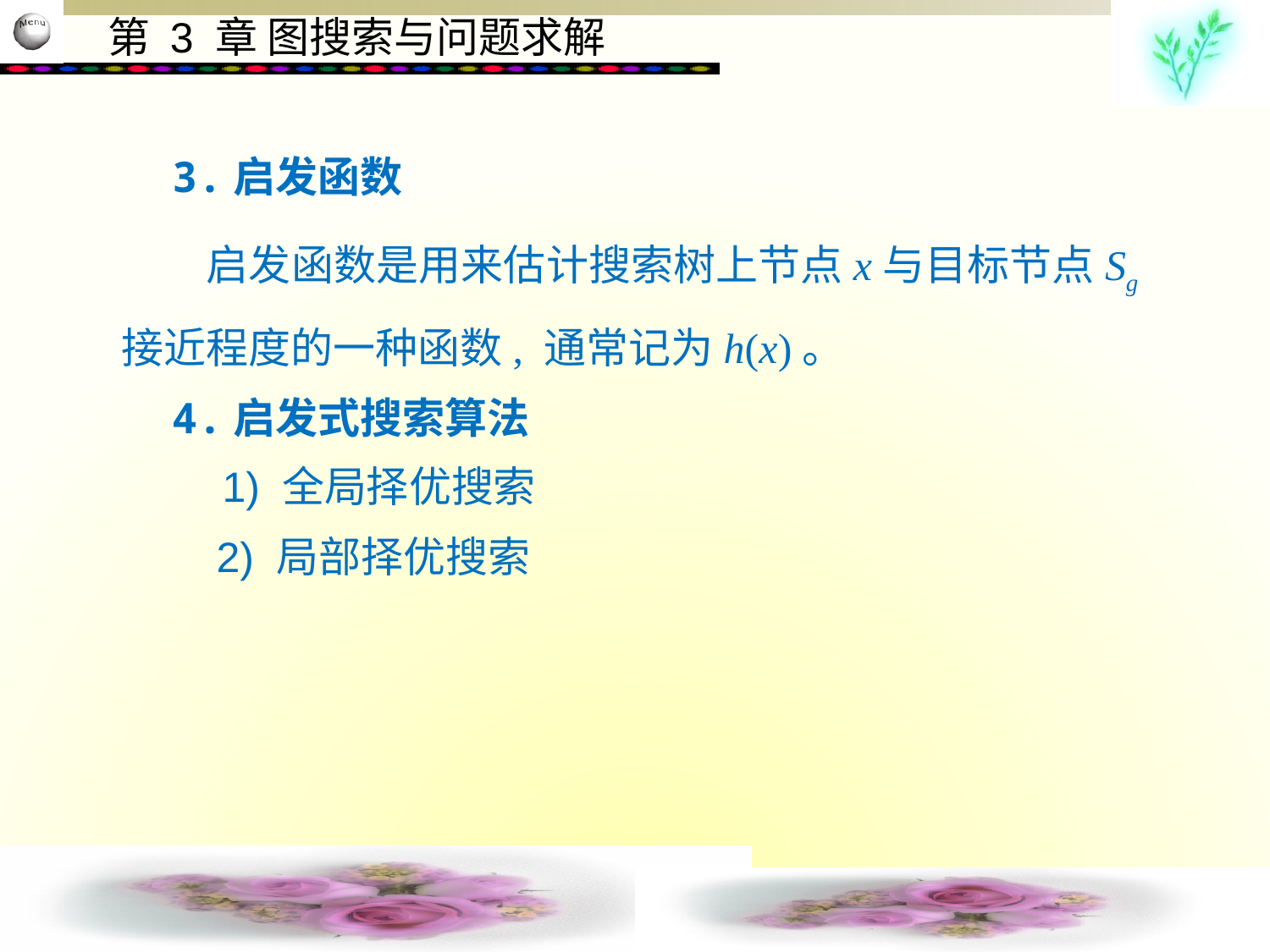

3.启发函数
　　启发函数是用来估计搜索树上节点x与目标节点Sg接近程度的一种函数, 通常记为h(x)。
  4.启发式搜索算法
    　1) 全局择优搜索
        2) 局部择优搜索